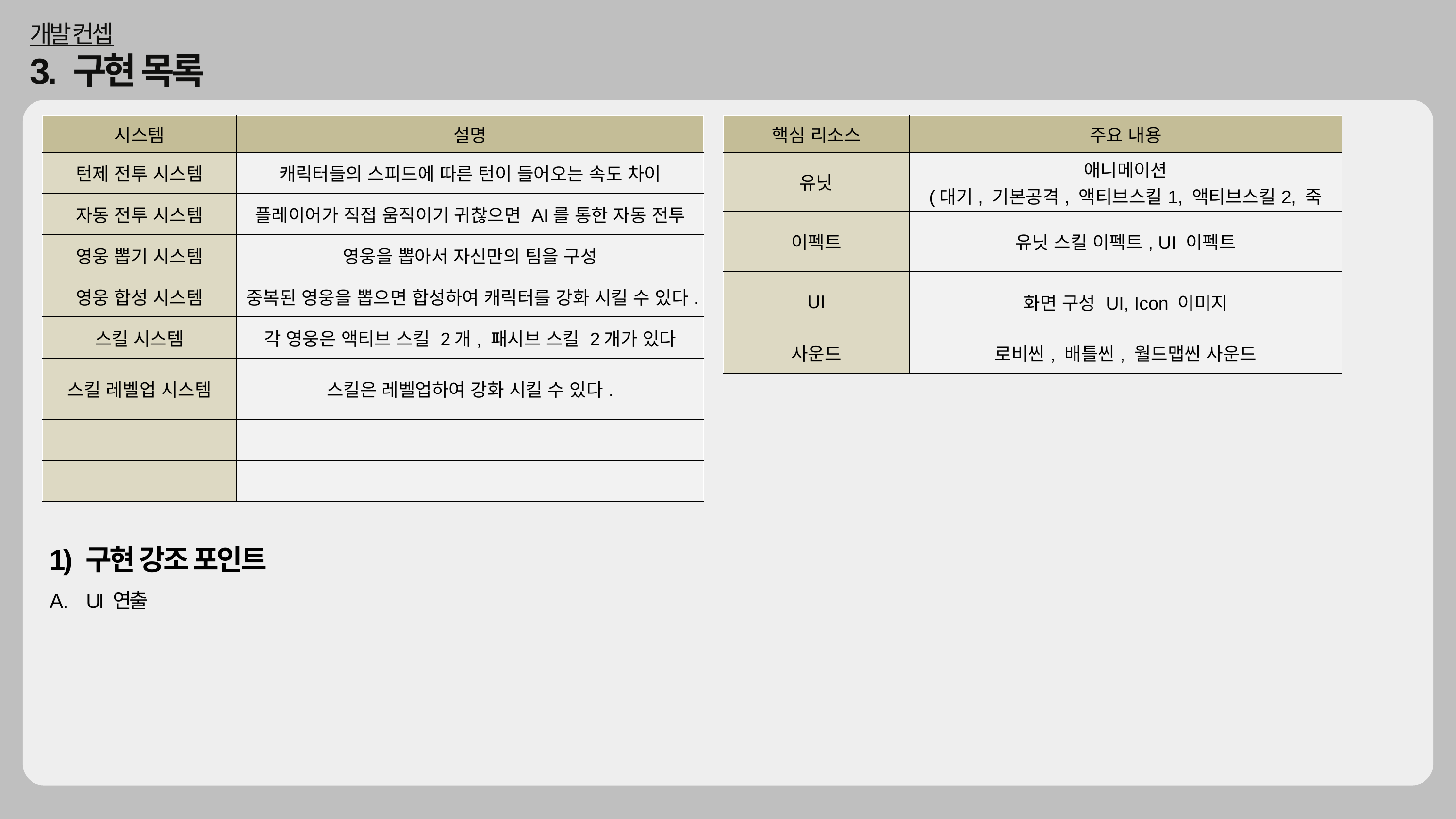

개발 컨셉
3. 구현 목록

| 시스템 | 설명 |
| --- | --- |
| 턴제 전투 시스템 | 캐릭터들의 스피드에 따른 턴이 들어오는 속도 차이 |
| 자동 전투 시스템 | 플레이어가 직접 움직이기 귀찮으면 AI를 통한 자동 전투 |
| 영웅 뽑기 시스템 | 영웅을 뽑아서 자신만의 팀을 구성 |
| 영웅 합성 시스템 | 중복된 영웅을 뽑으면 합성하여 캐릭터를 강화 시킬 수 있다. |
| 스킬 시스템 | 각 영웅은 액티브 스킬 2개, 패시브 스킬 2개가 있다 |
| 스킬 레벨업 시스템 | 스킬은 레벨업하여 강화 시킬 수 있다. |
|  |  |
|  |  |
| 핵심 리소스 | 주요 내용 |
| --- | --- |
| 유닛 | 애니메이션 (대기, 기본공격, 액티브스킬1, 액티브스킬2, 죽음) |
| 이펙트 | 유닛 스킬 이펙트, UI 이펙트 |
| UI | 화면 구성 UI, Icon 이미지 |
| 사운드 | 로비씬, 배틀씬, 월드맵씬 사운드 |
1) 구현 강조 포인트
UI 연출